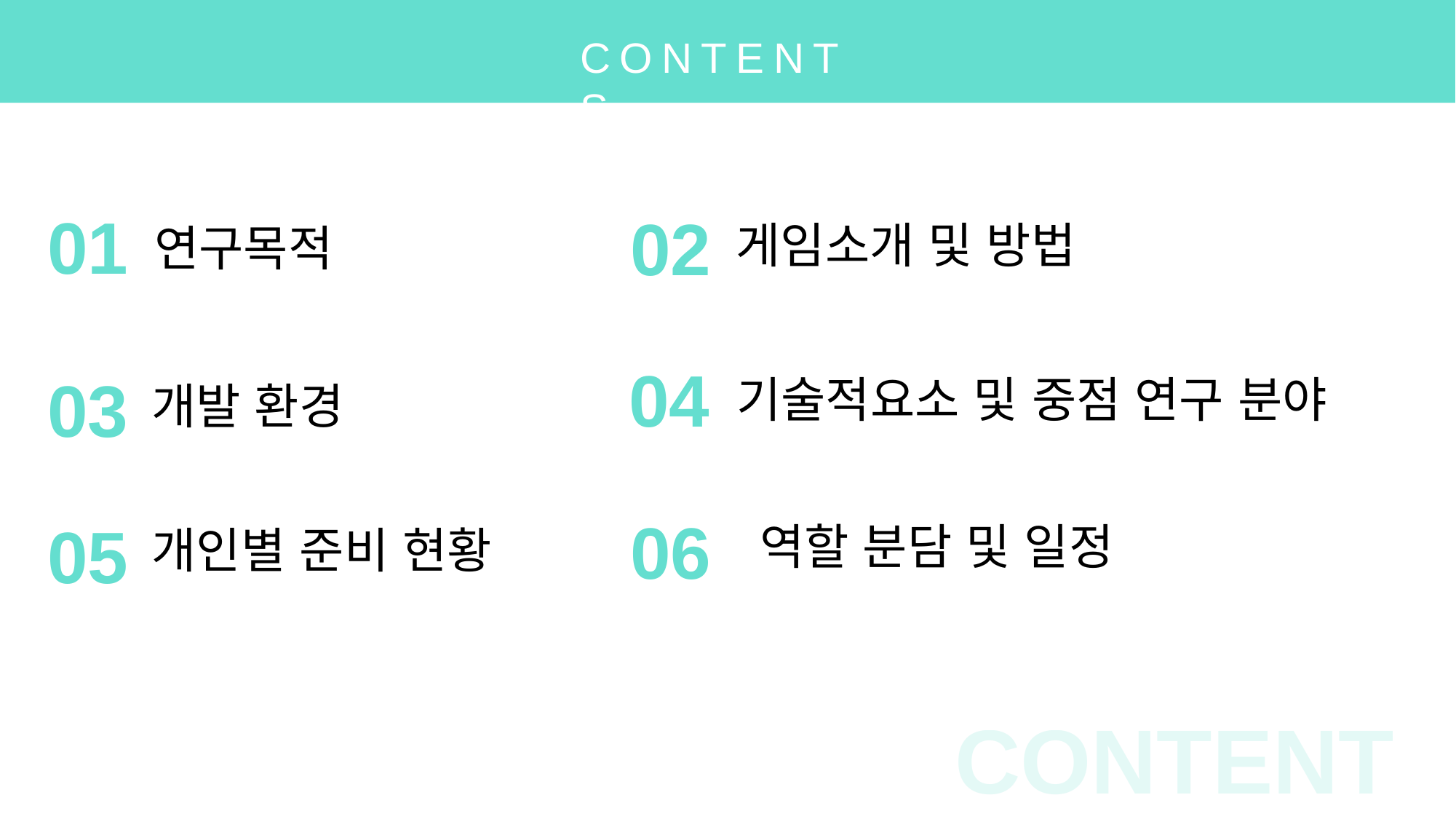

CONTENTS
01
연구목적
02
게임소개 및 방법
04
기술적요소 및 중점 연구 분야
03
개발 환경
06
역할 분담 및 일정
05
개인별 준비 현황
CONTENTS